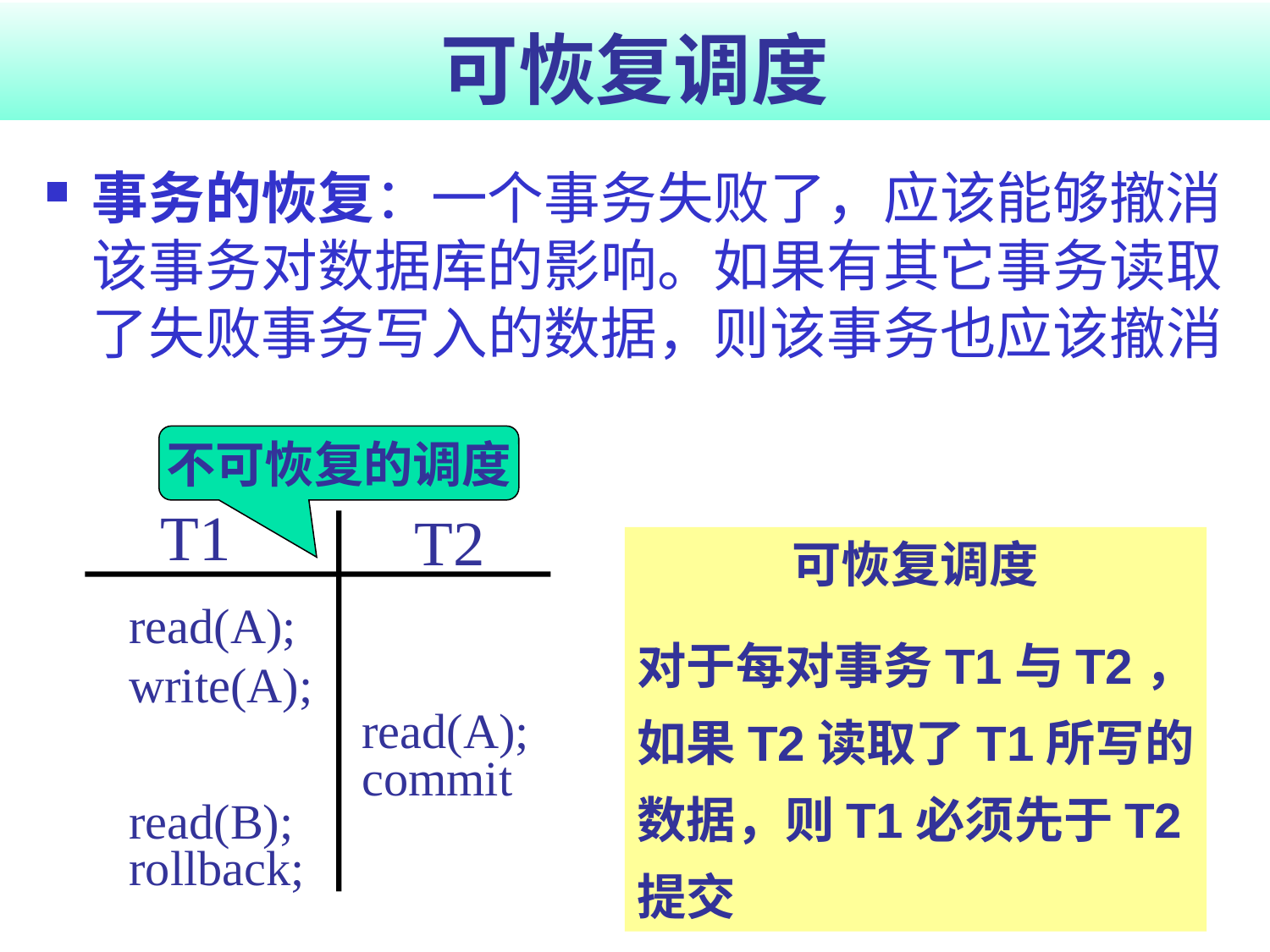

# 可恢复调度
事务的恢复：一个事务失败了，应该能够撤消该事务对数据库的影响。如果有其它事务读取了失败事务写入的数据，则该事务也应该撤消
不可恢复的调度
T1
T2

可恢复调度
对于每对事务T1与T2，如果T2读取了T1所写的数据，则T1必须先于T2提交

read(A);
write(A);
read(A);
commit
read(B);
rollback;